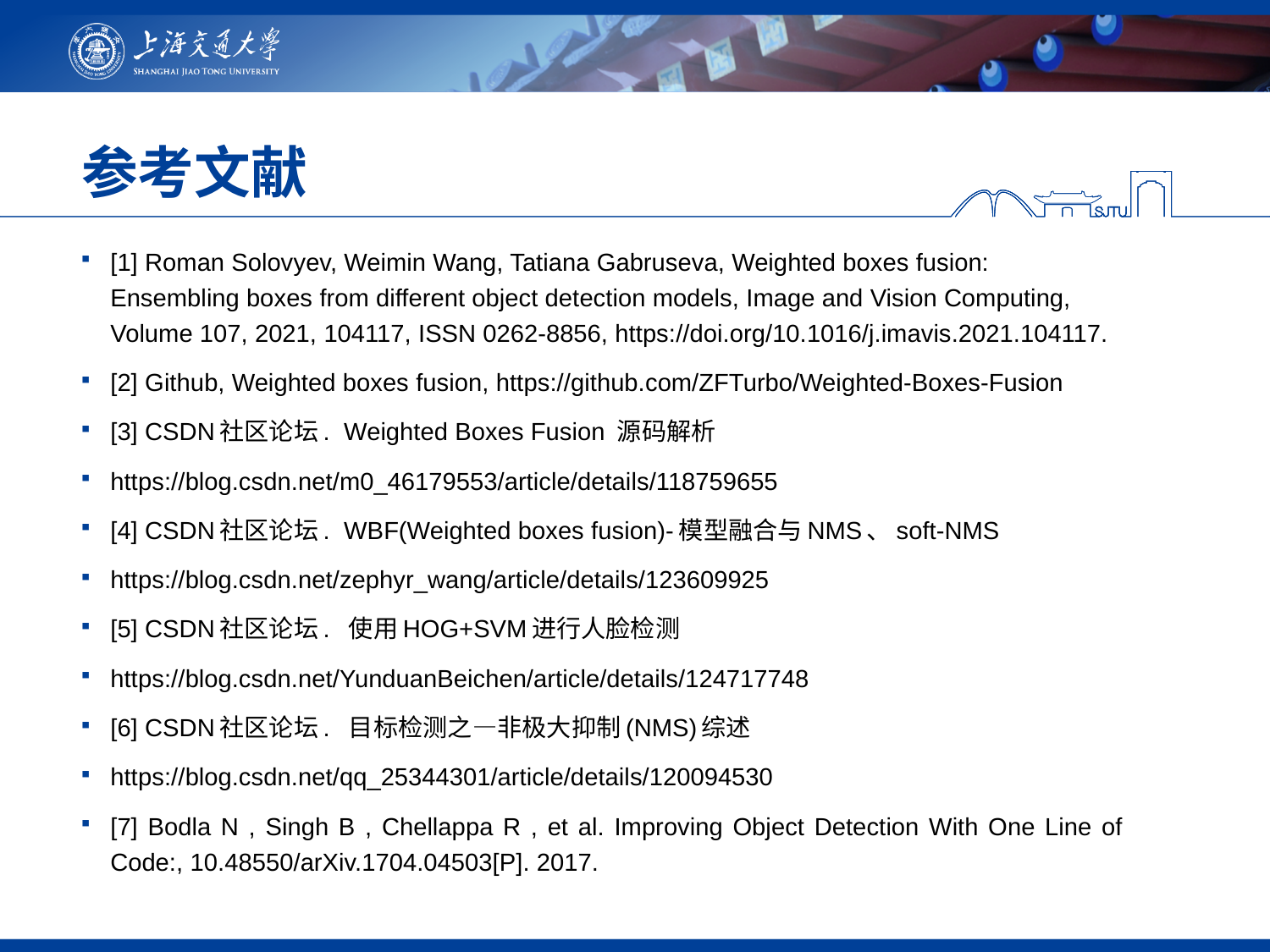

# 参考文献
[1] Roman Solovyev, Weimin Wang, Tatiana Gabruseva, Weighted boxes fusion: Ensembling boxes from different object detection models, Image and Vision Computing, Volume 107, 2021, 104117, ISSN 0262-8856, https://doi.org/10.1016/j.imavis.2021.104117.
[2] Github, Weighted boxes fusion, https://github.com/ZFTurbo/Weighted-Boxes-Fusion
[3] CSDN社区论坛.  Weighted Boxes Fusion 源码解析
https://blog.csdn.net/m0_46179553/article/details/118759655
[4] CSDN社区论坛.  WBF(Weighted boxes fusion)-模型融合与NMS、soft-NMS
https://blog.csdn.net/zephyr_wang/article/details/123609925
[5] CSDN社区论坛.  使用HOG+SVM进行人脸检测
https://blog.csdn.net/YunduanBeichen/article/details/124717748
[6] CSDN社区论坛.  目标检测之—非极大抑制(NMS)综述
https://blog.csdn.net/qq_25344301/article/details/120094530
[7] Bodla N , Singh B , Chellappa R , et al. Improving Object Detection With One Line of Code:, 10.48550/arXiv.1704.04503[P]. 2017.